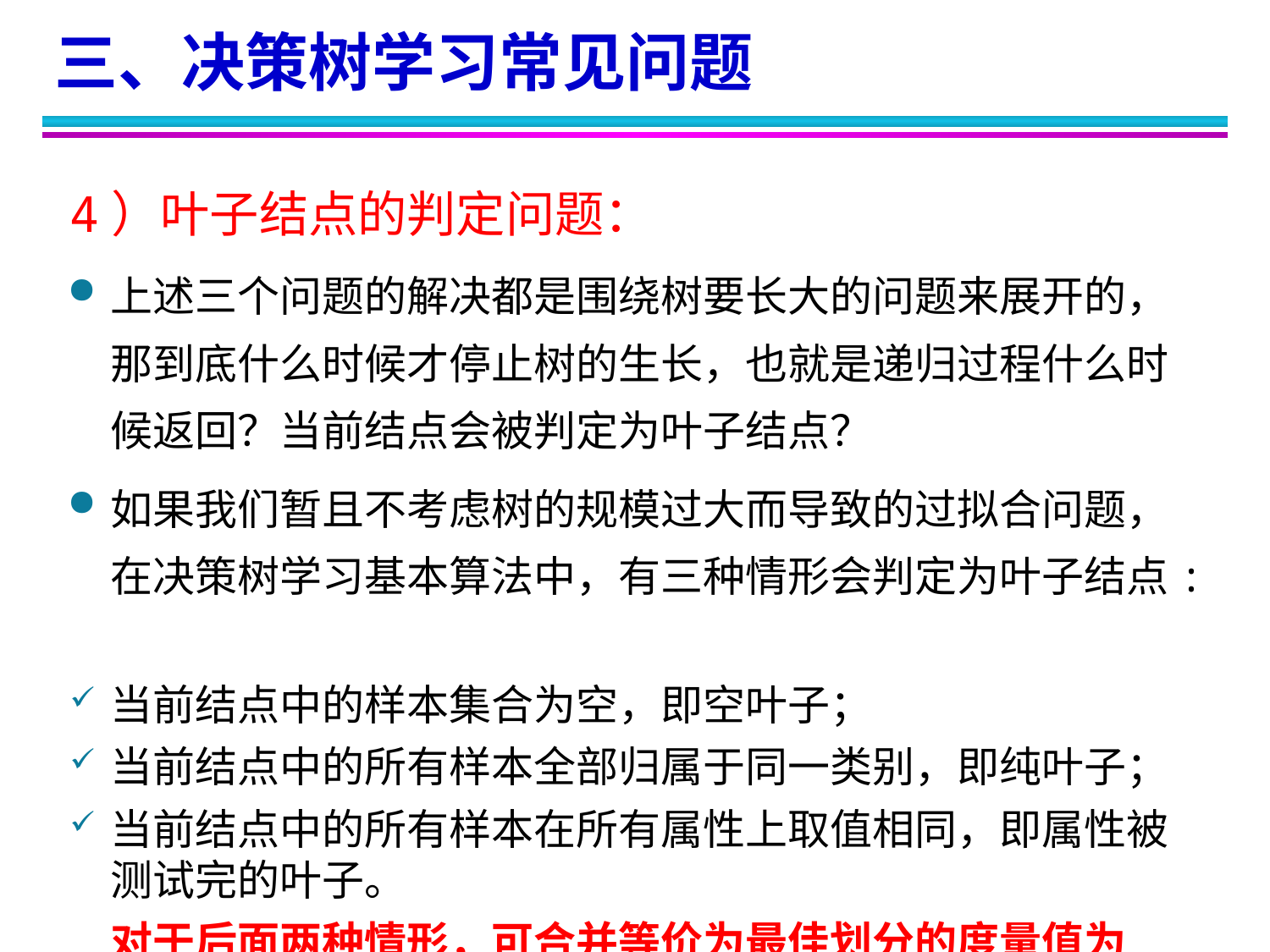

三、决策树学习常见问题
4）叶子结点的判定问题：
上述三个问题的解决都是围绕树要长大的问题来展开的，那到底什么时候才停止树的生长，也就是递归过程什么时候返回？当前结点会被判定为叶子结点？
如果我们暂且不考虑树的规模过大而导致的过拟合问题，在决策树学习基本算法中，有三种情形会判定为叶子结点:
当前结点中的样本集合为空，即空叶子；
当前结点中的所有样本全部归属于同一类别，即纯叶子；
当前结点中的所有样本在所有属性上取值相同，即属性被测试完的叶子。
	对于后面两种情形，可合并等价为最佳划分的度量值为0。